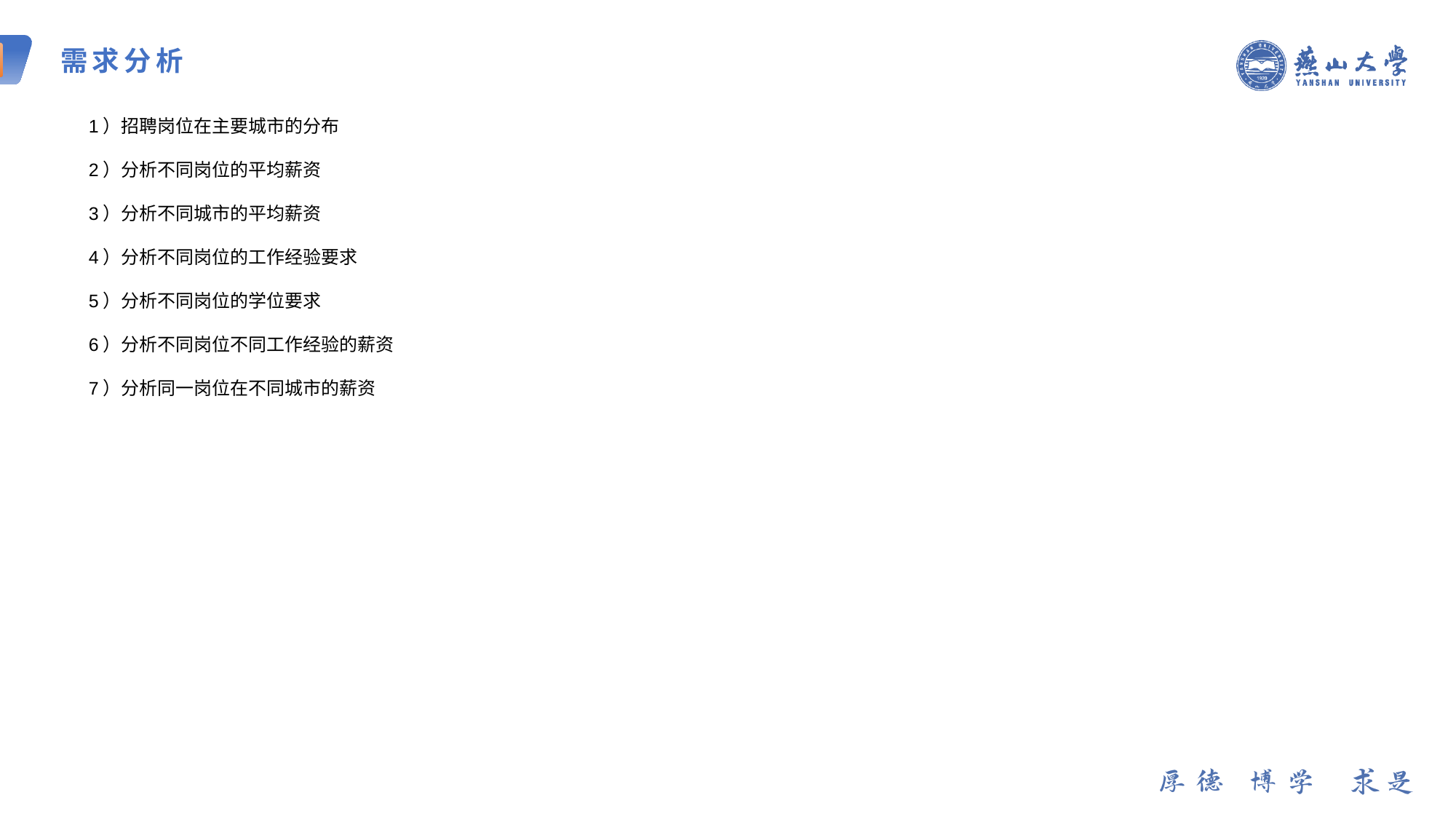

需求分析
1）招聘岗位在主要城市的分布

2）分析不同岗位的平均薪资

3）分析不同城市的平均薪资

4）分析不同岗位的工作经验要求

5）分析不同岗位的学位要求

6）分析不同岗位不同工作经验的薪资

7）分析同一岗位在不同城市的薪资